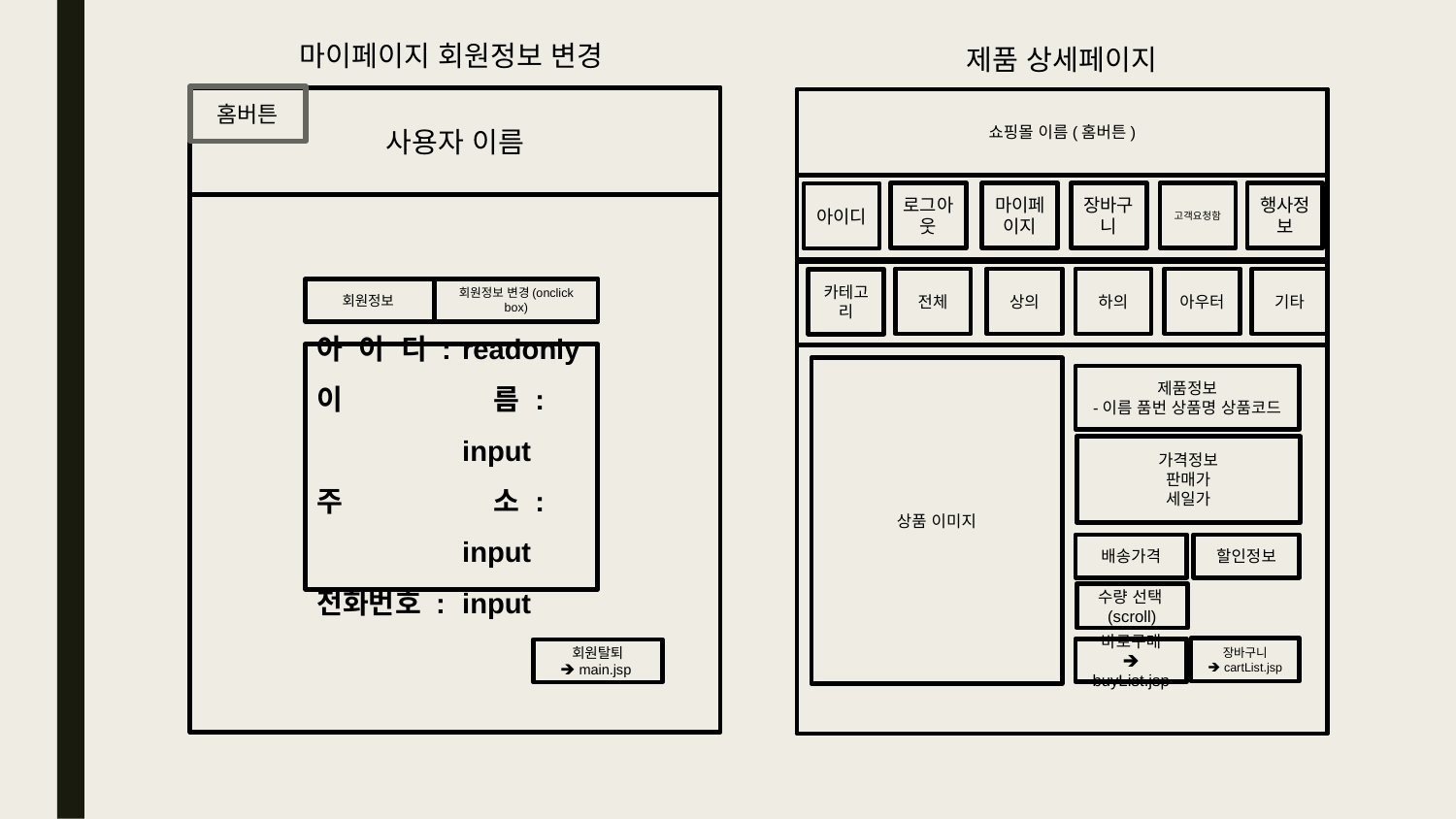

마이페이지 회원정보 변경
제품 상세페이지
홈버튼

사용자 이름
회원정보 변경(onclick box)
아  이  디 :	readonly
이	    름 : 	input
주	    소 : 	input
전화번호 : 	input
회원정보
회원탈퇴
🡺 main.jsp

쇼핑몰 이름(홈버튼)

전체
상의
하의
아우터
기타
카테고리
상품 이미지
제품정보
-이름 품번 상품명 상품코드
가격정보
판매가
세일가
배송가격
할인정보
수량 선택(scroll)
장바구니
🡺 cartList.jsp
바로구매
🡺 buyList.jsp
로그아웃
마이페이지
장바구니
고객요청함
행사정보
아이디